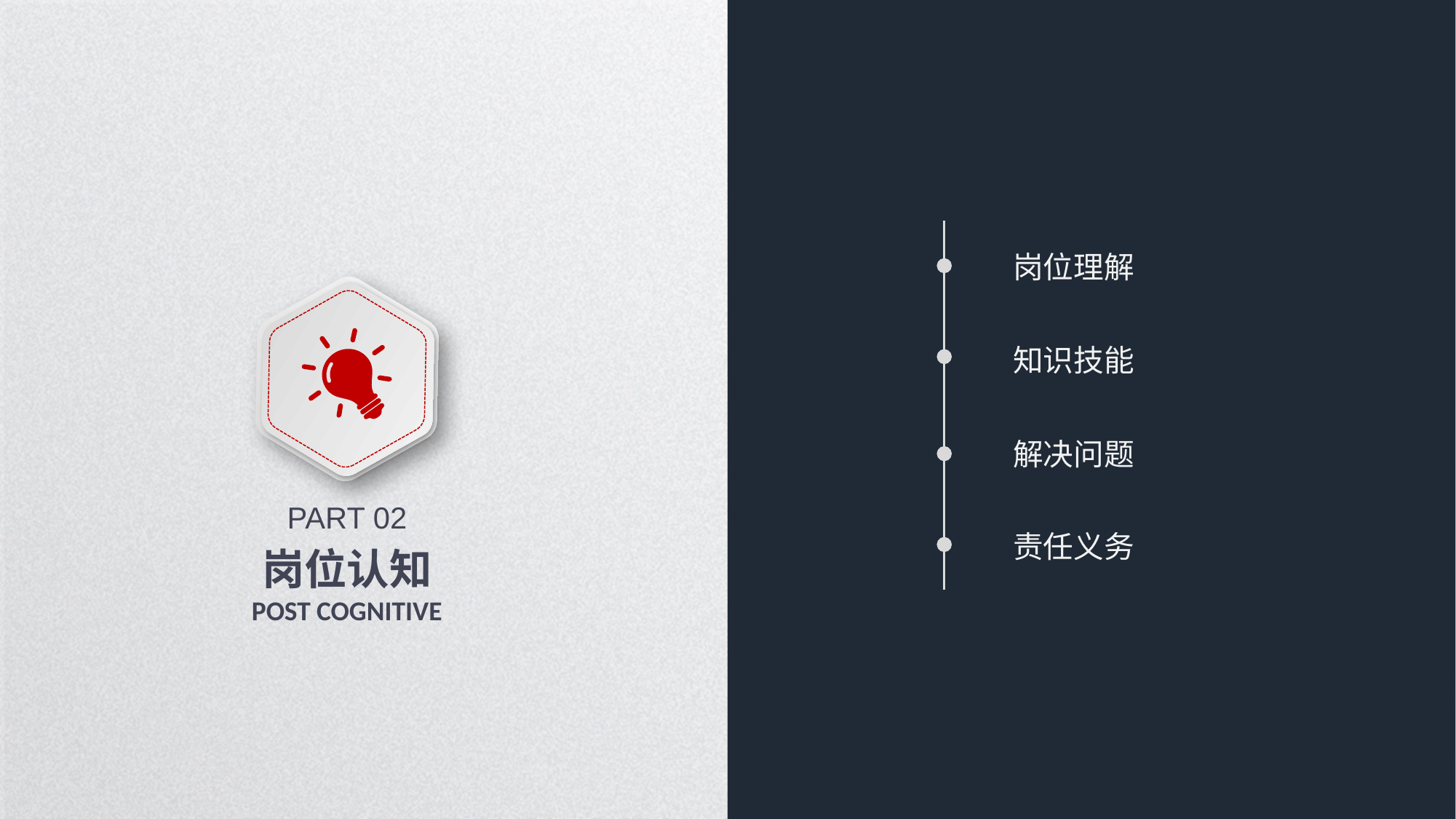

岗位理解

知识技能
解决问题
PART 02
岗位认知
POST COGNITIVE
责任义务
延时符